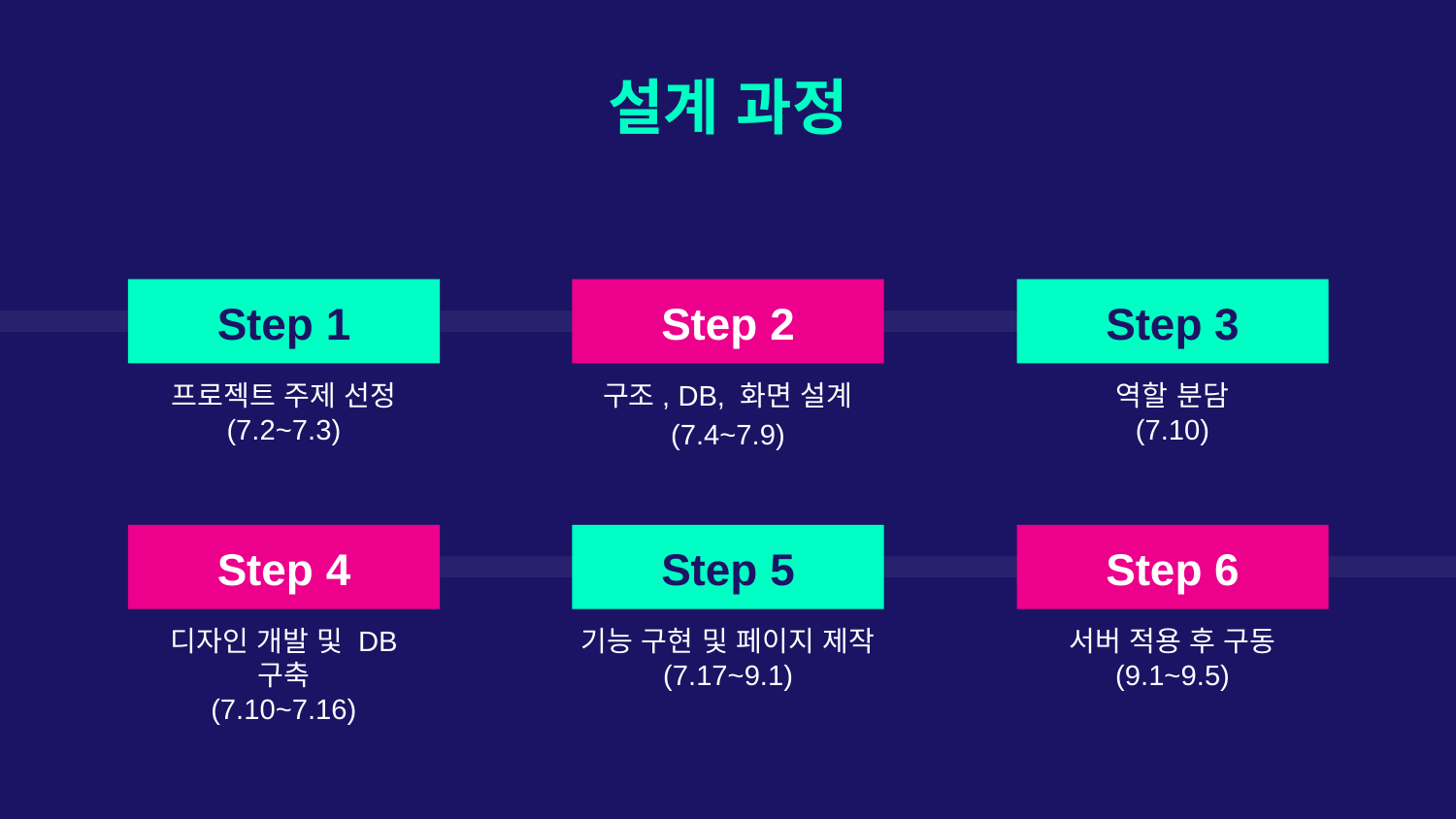

설계 과정
Step 1
Step 2
# Step 3
프로젝트 주제 선정
(7.2~7.3)
구조, DB, 화면 설계
역할 분담
(7.10)

(7.4~7.9)
Step 4
Step 5
Step 6
디자인 개발 및 DB 구축
(7.10~7.16)
기능 구현 및 페이지 제작
(7.17~9.1)
서버 적용 후 구동
(9.1~9.5)